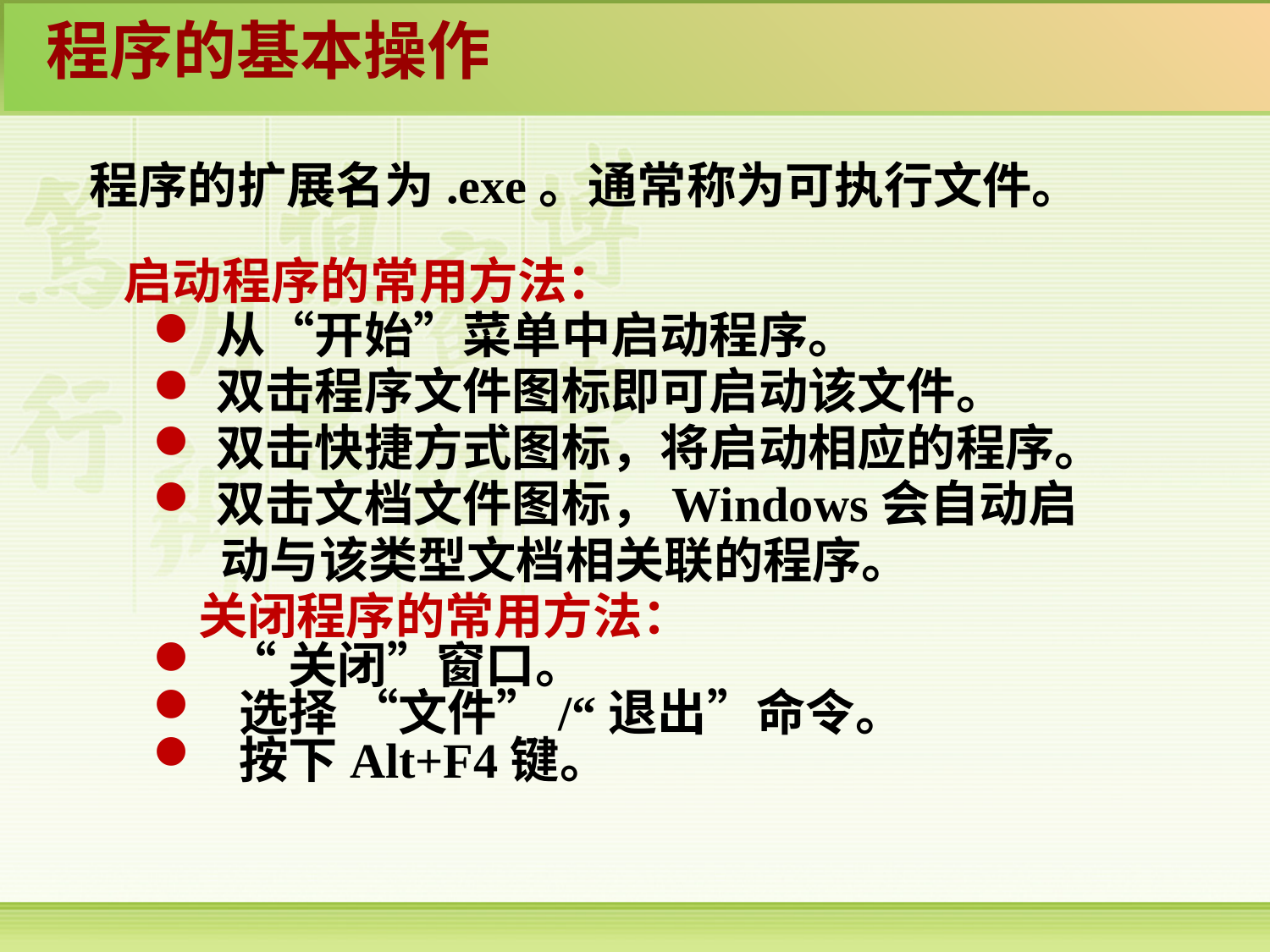

程序的基本操作
程序的扩展名为.exe。通常称为可执行文件。

  启动程序的常用方法：
从“开始”菜单中启动程序。
双击程序文件图标即可启动该文件。
双击快捷方式图标，将启动相应的程序。
双击文档文件图标，Windows会自动启
     动与该类型文档相关联的程序。
   关闭程序的常用方法：
 “关闭”窗口。
 选择 “文件”/“退出”命令。
 按下Alt+F4键。

18